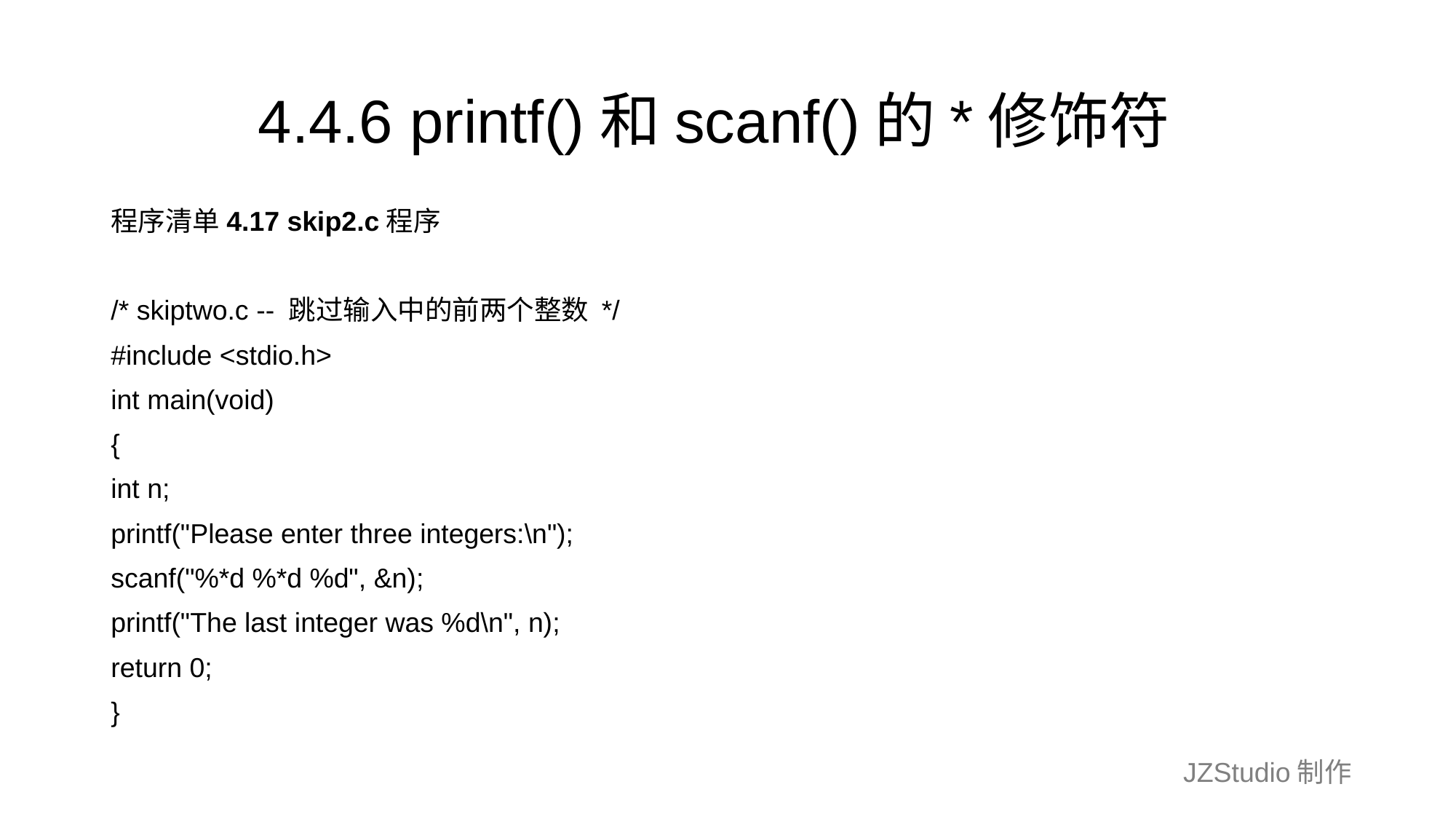

# 4.4.6 printf()和scanf()的*修饰符
程序清单4.17 skip2.c程序

/* skiptwo.c -- 跳过输入中的前两个整数 */
#include <stdio.h>
int main(void)
{
int n;
printf("Please enter three integers:\n");
scanf("%*d %*d %d", &n);
printf("The last integer was %d\n", n);
return 0;
}